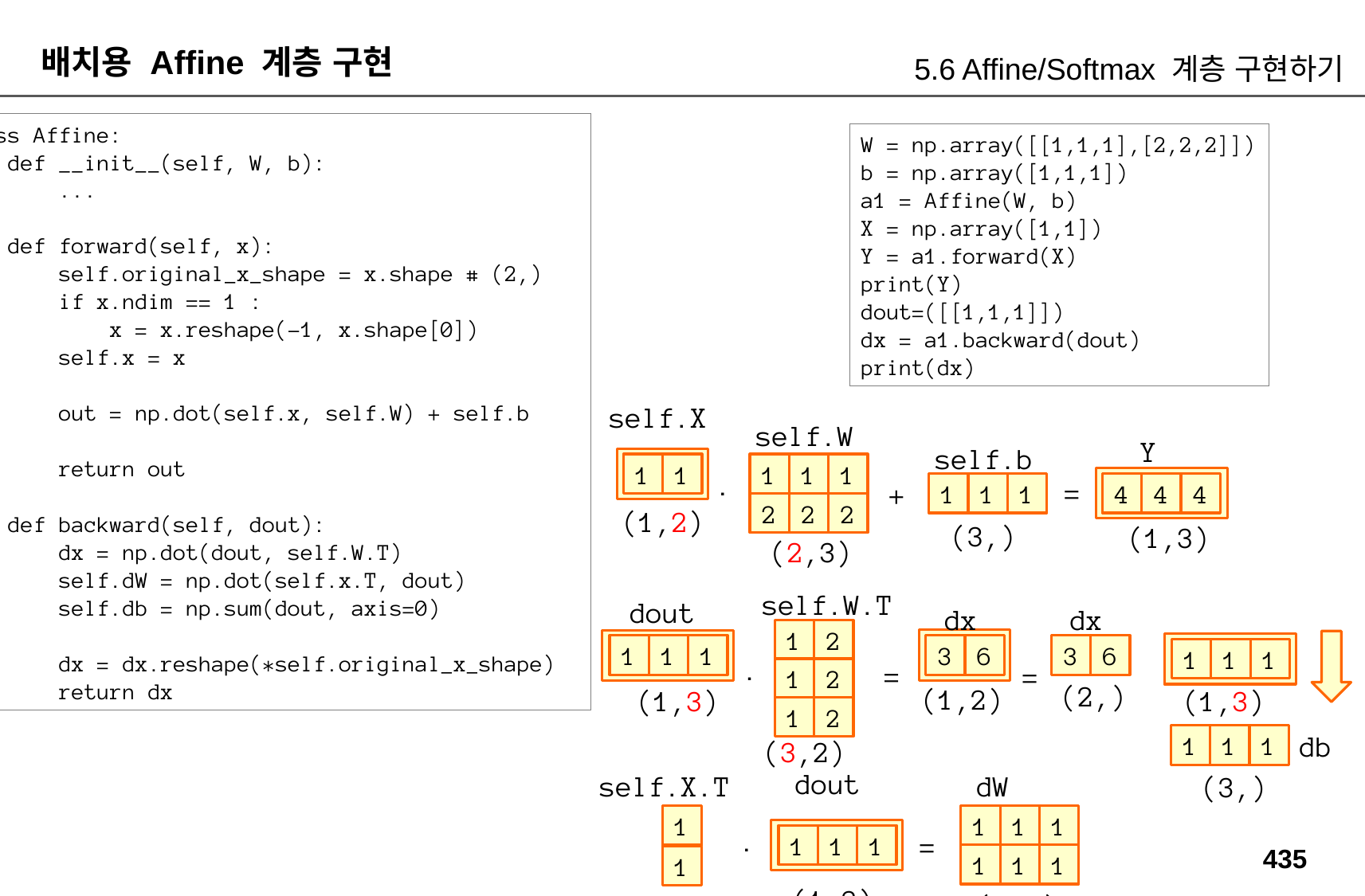

배치용 Affine 계층 구현
5.6 Affine/Softmax 계층 구현하기
class Affine:
    def __init__(self, W, b):
        ...

    def forward(self, x):
        self.original_x_shape = x.shape # (2,)
        if x.ndim == 1 :
            x = x.reshape(-1, x.shape[0])
        self.x = x

        out = np.dot(self.x, self.W) + self.b

        return out

    def backward(self, dout):
        dx = np.dot(dout, self.W.T)
        self.dW = np.dot(self.x.T, dout)
        self.db = np.sum(dout, axis=0)

        dx = dx.reshape(*self.original_x_shape)
        return dx
W = np.array([[1,1,1],[2,2,2]])
b = np.array([1,1,1])
a1 = Affine(W, b)
X = np.array([1,1])
Y = a1.forward(X)
print(Y)
dout=([[1,1,1]])
dx = a1.backward(dout)
print(dx)
self.X
self.W
Y
self.b

1
1
1
1
1
.
=

+
1
1
1
4
4
4
2
2
2
(1,2)
(3,)
(1,3)
(2,3)
self.W.T
dout
dx
dx
1
2

3
6
3
6
1
1
1
1
1
1
.
=
=
1
2
(2,)
(1,2)
(1,3)
(1,3)
1
2
db
1
1
1
(3,2)
dout
self.X.T
dW
(3,)
1
1
1
1
.
=

1
1
1
1
1
1
1
(1,3)
(2,3)
(2,1)